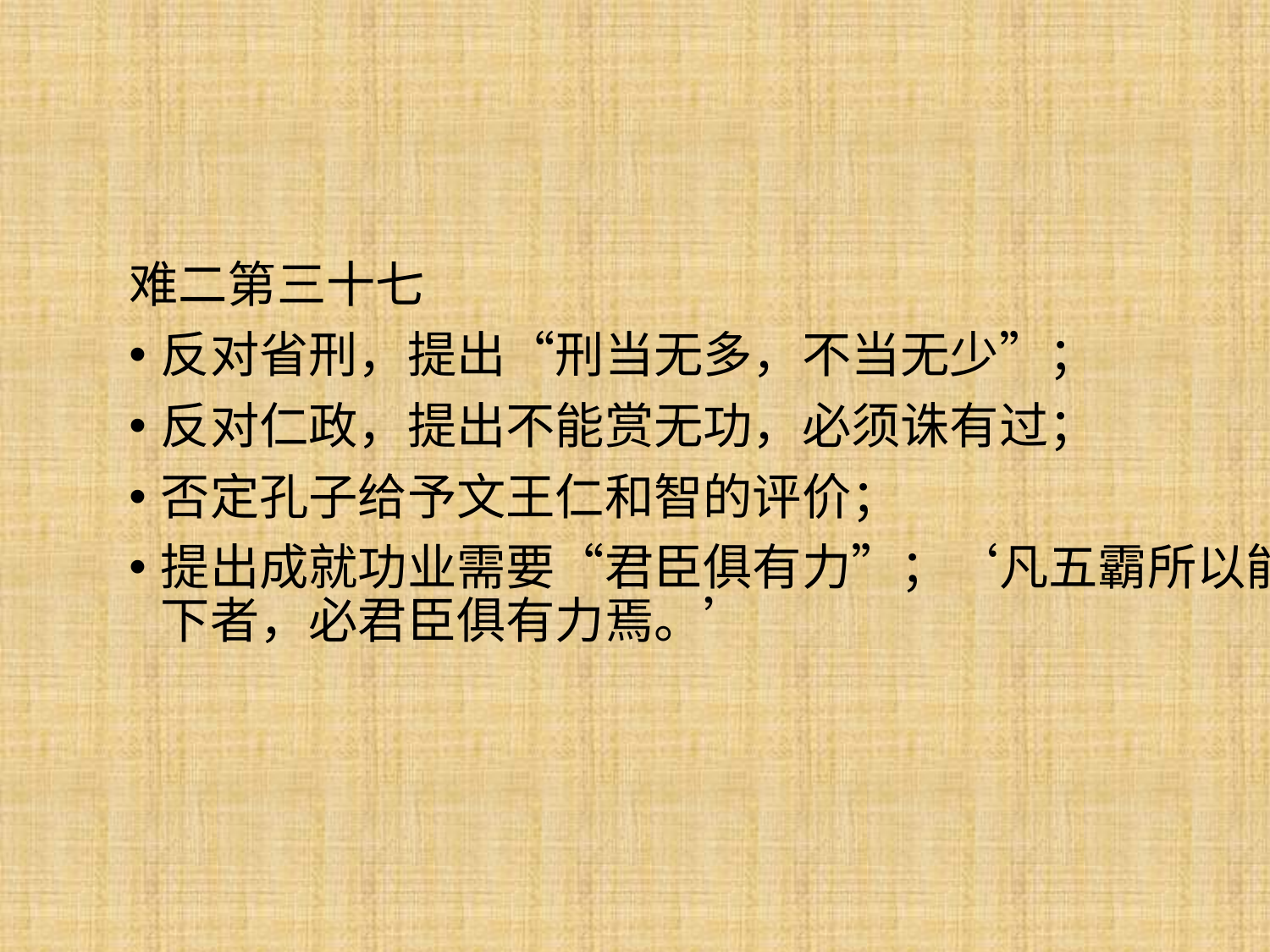

难二第三十七
反对省刑，提出“刑当无多，不当无少”；
反对仁政，提出不能赏无功，必须诛有过；
否定孔子给予文王仁和智的评价；
提出成就功业需要“君臣俱有力”；‘凡五霸所以能成功名于天下者，必君臣俱有力焉。’